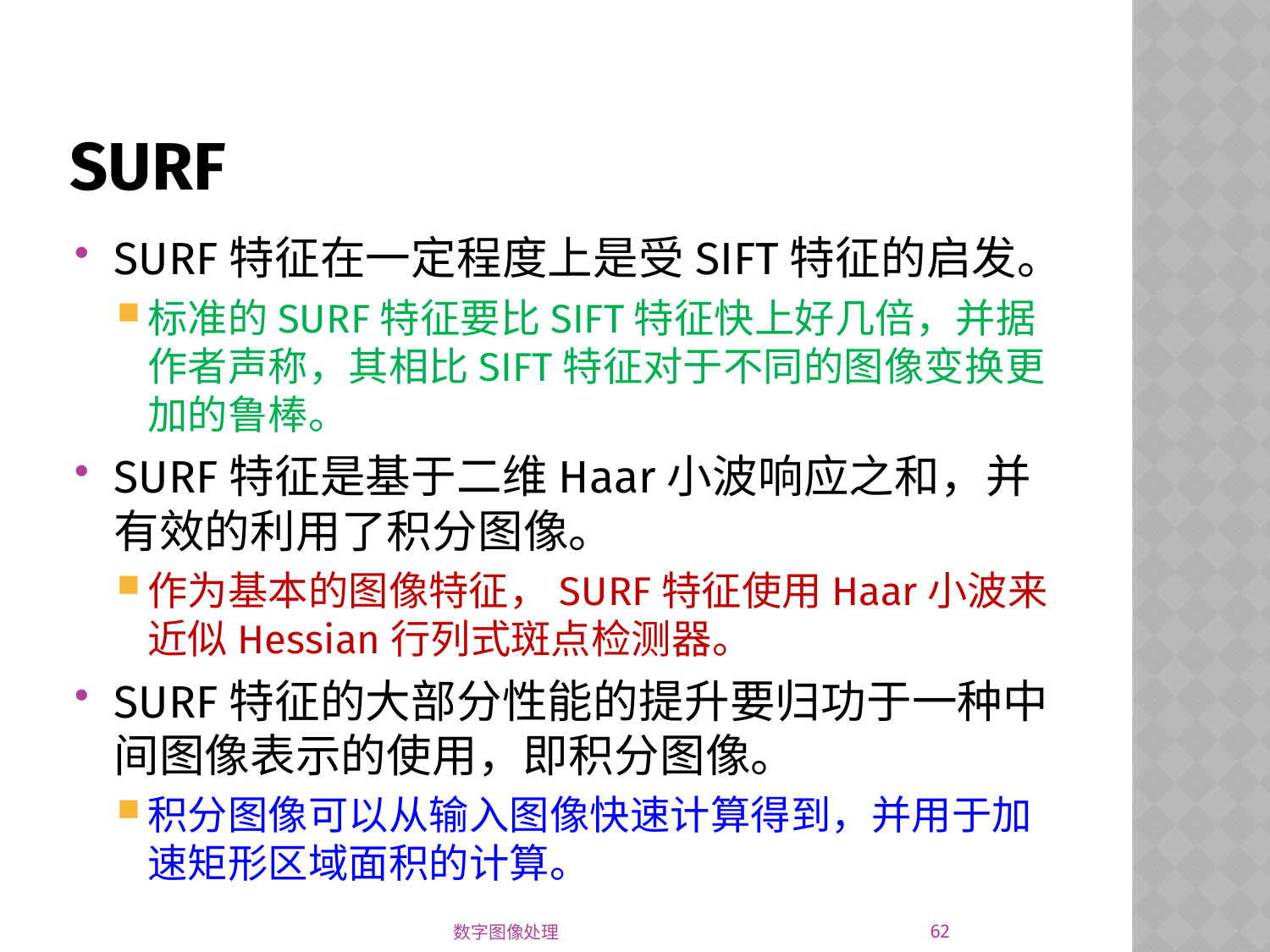

# SURF
SURF特征在一定程度上是受SIFT特征的启发。
标准的SURF特征要比SIFT特征快上好几倍，并据作者声称，其相比SIFT特征对于不同的图像变换更加的鲁棒。
SURF特征是基于二维Haar小波响应之和，并有效的利用了积分图像。
作为基本的图像特征，SURF特征使用Haar小波来近似Hessian行列式斑点检测器。
SURF特征的大部分性能的提升要归功于一种中间图像表示的使用，即积分图像。
积分图像可以从输入图像快速计算得到，并用于加速矩形区域面积的计算。
62
数字图像处理